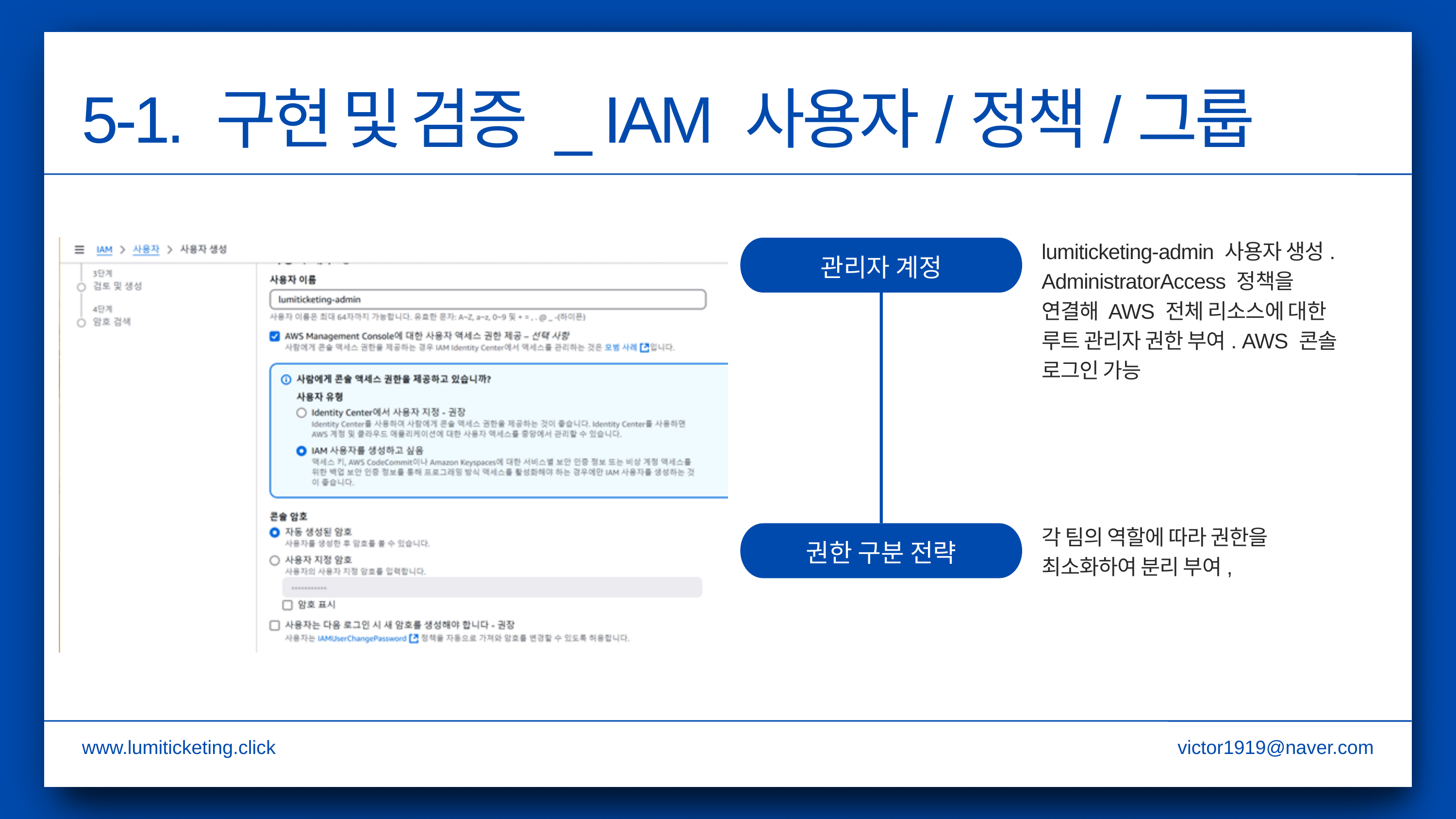

5-1. 구현 및 검증 _ IAM 사용자/정책/그룹

lumiticketing-admin 사용자 생성. AdministratorAccess 정책을 연결해 AWS 전체 리소스에 대한 루트 관리자 권한 부여. AWS 콘솔 로그인 가능

관리자 계정

각 팀의 역할에 따라 권한을 최소화하여 분리 부여,

권한 구분 전략

www.lumiticketing.click
victor1919@naver.com